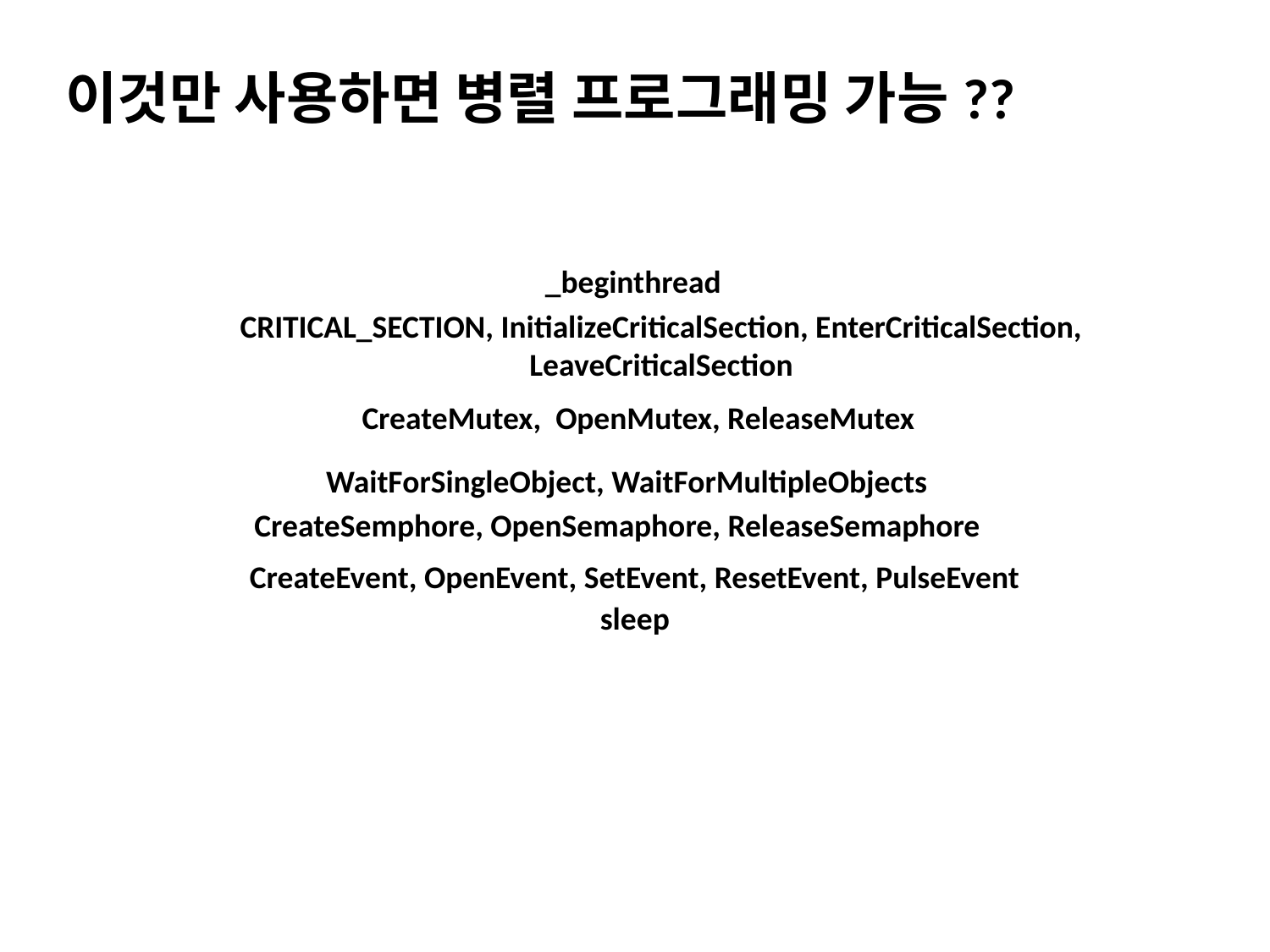

이것만 사용하면 병렬 프로그래밍 가능??
_beginthread
CRITICAL_SECTION, InitializeCriticalSection, EnterCriticalSection, LeaveCriticalSection
CreateMutex,  OpenMutex, ReleaseMutex
WaitForSingleObject, WaitForMultipleObjects
CreateSemphore, OpenSemaphore, ReleaseSemaphore
CreateEvent, OpenEvent, SetEvent, ResetEvent, PulseEvent
sleep